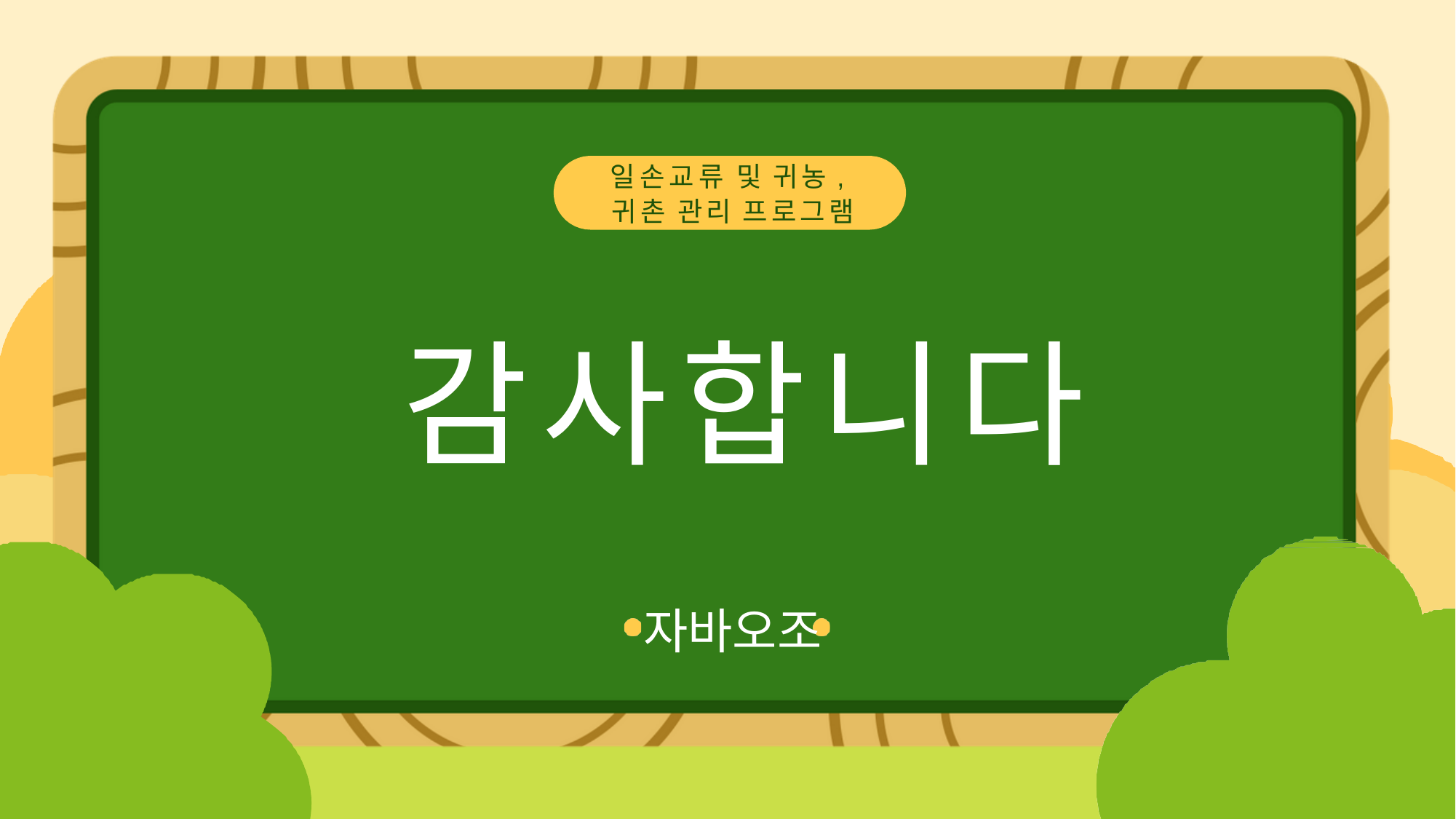

일손교류 및 귀농,
귀촌 관리 프로그램
감사합니다
자바오조